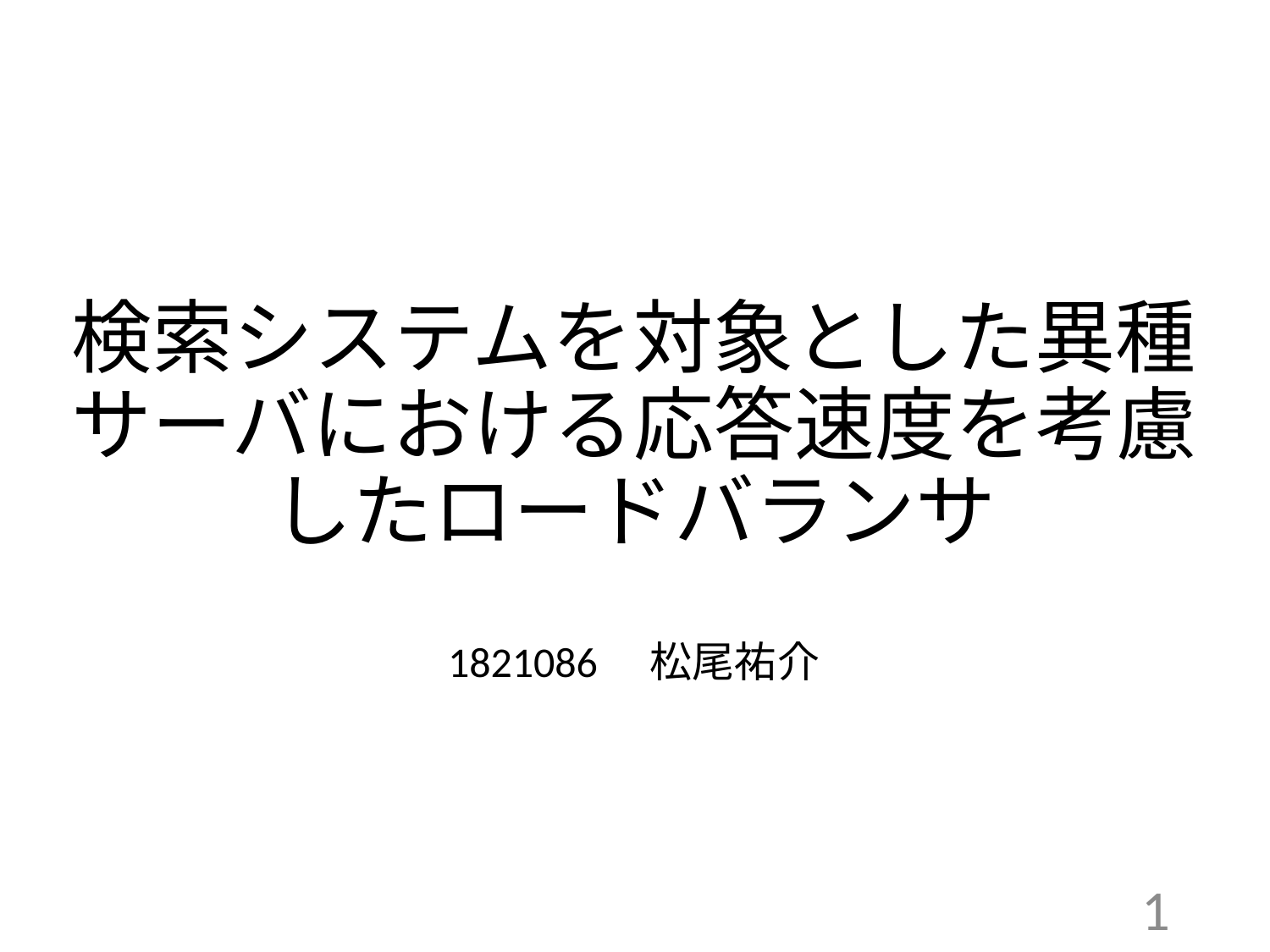

# 検索システムを対象とした異種サーバにおける応答速度を考慮したロードバランサ
1821086　松尾祐介
1